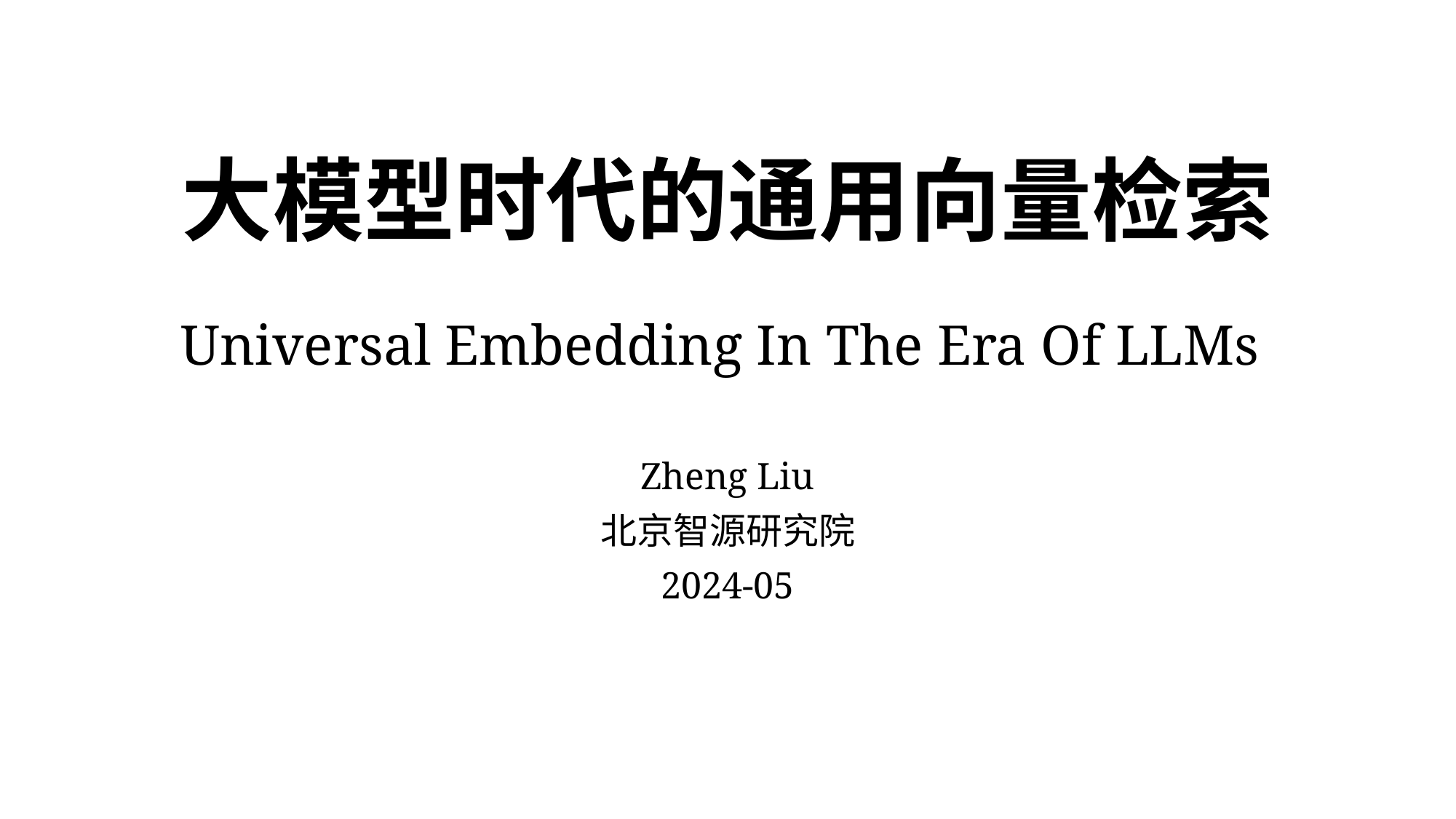

# 大模型时代的通用向量检索
Universal Embedding In The Era Of LLMs
Zheng Liu
北京智源研究院
2024-05